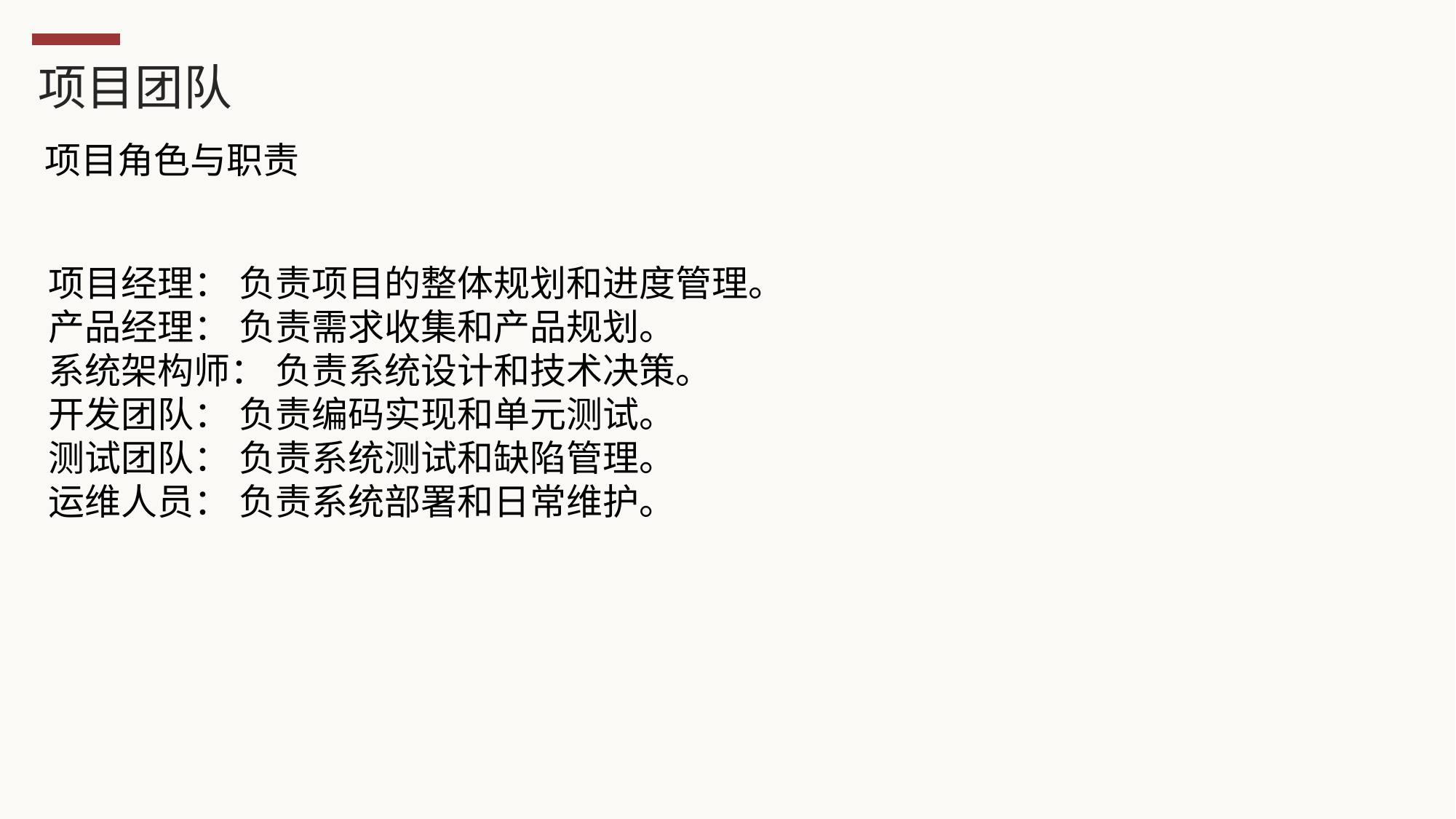

项目团队
 项目角色与职责
项目经理： 负责项目的整体规划和进度管理。
产品经理： 负责需求收集和产品规划。
系统架构师： 负责系统设计和技术决策。
开发团队： 负责编码实现和单元测试。
测试团队： 负责系统测试和缺陷管理。
运维人员： 负责系统部署和日常维护。